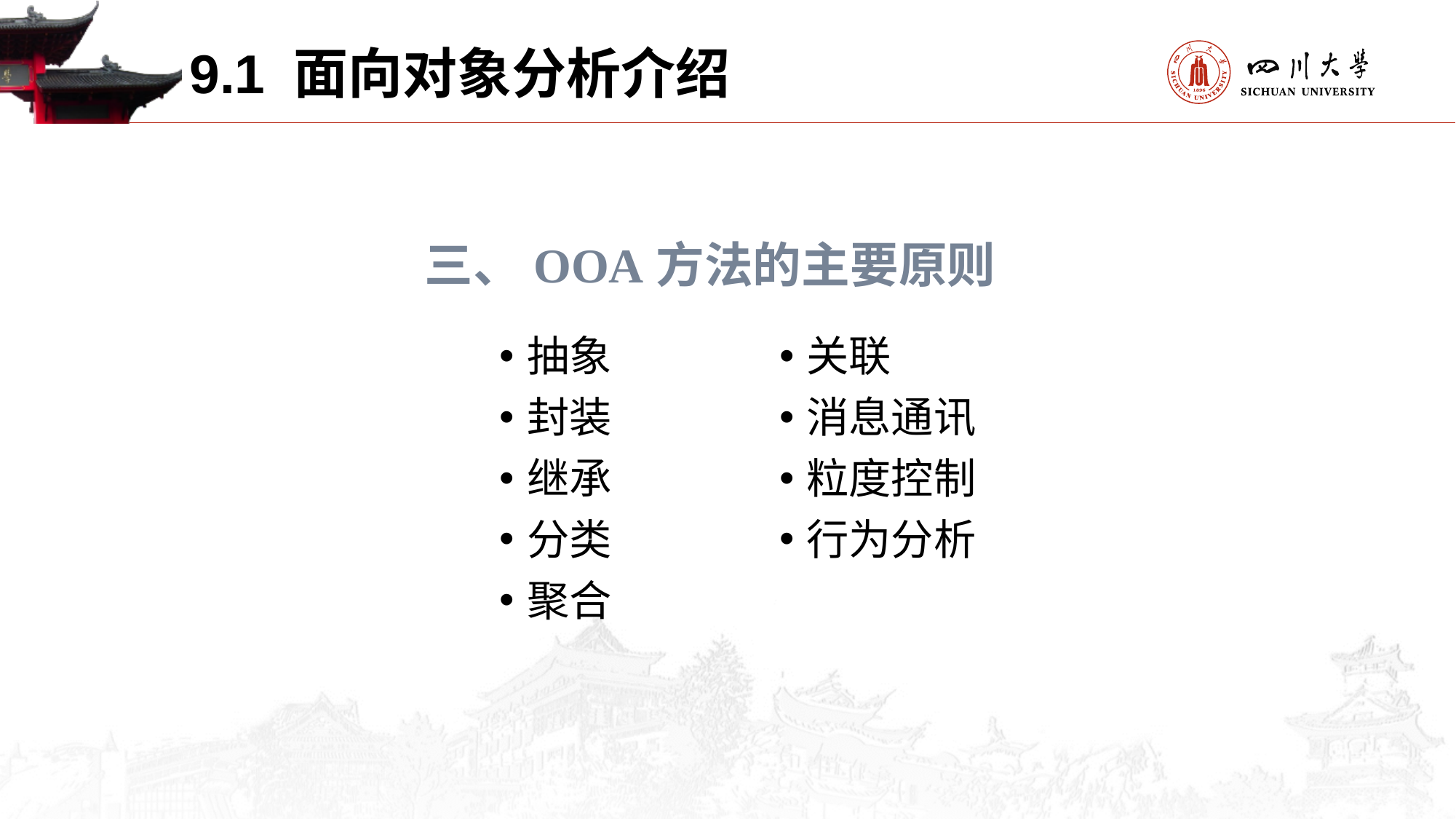

9.1 面向对象分析介绍

三、OOA方法的主要原则
抽象
封装
继承
分类
聚合
关联
消息通讯
粒度控制
行为分析